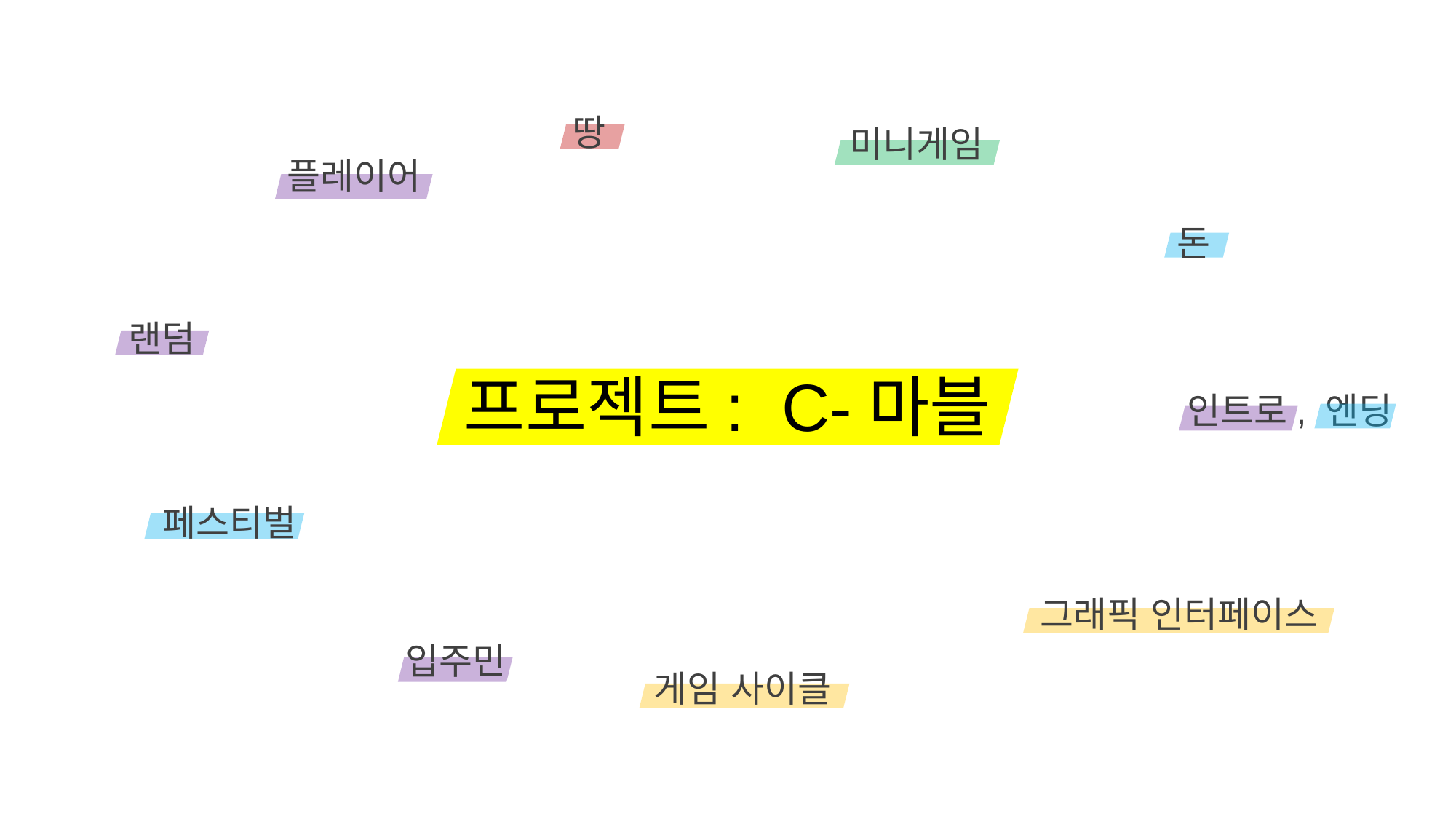

땅
미니게임

플레이어

돈

랜덤
프로젝트:  C-마블

인트로, 엔딩

페스티벌

그래픽 인터페이스

입주민

게임 사이클